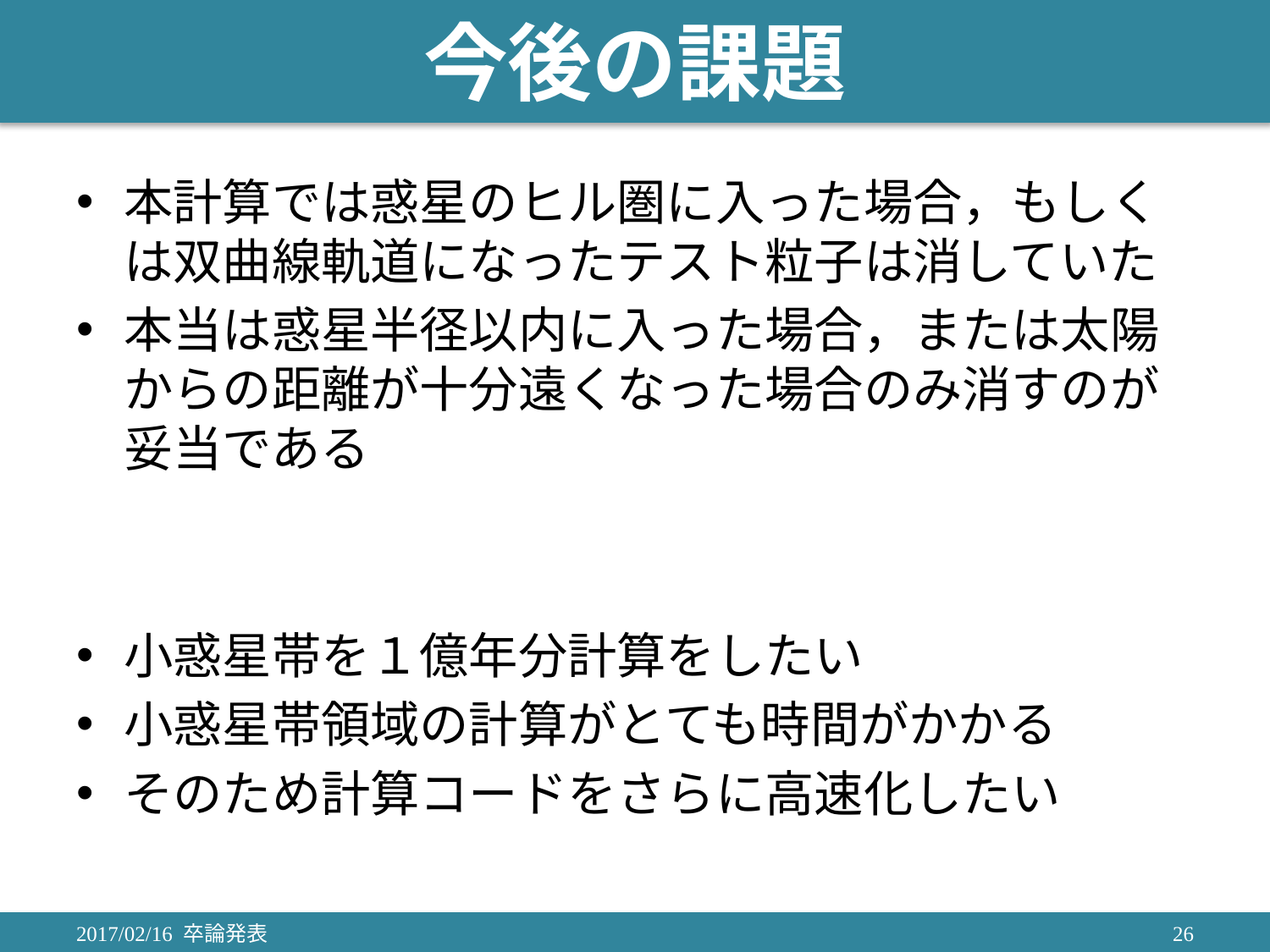

# 今後の課題
本計算では惑星のヒル圏に入った場合，もしくは双曲線軌道になったテスト粒子は消していた
本当は惑星半径以内に入った場合，または太陽からの距離が十分遠くなった場合のみ消すのが妥当である

小惑星帯を１億年分計算をしたい
小惑星帯領域の計算がとても時間がかかる
そのため計算コードをさらに高速化したい

2017/02/16 卒論発表
26